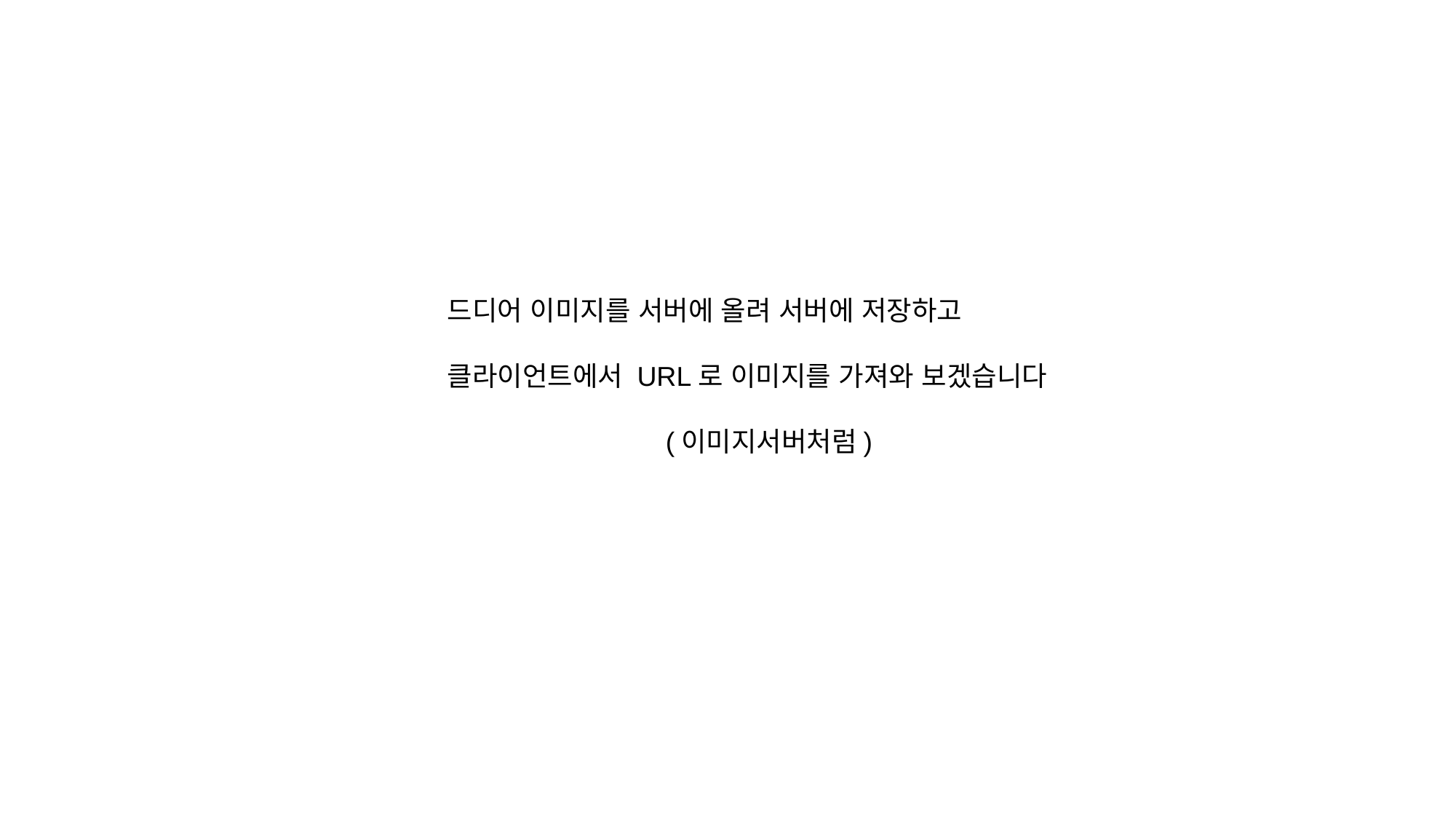

드디어 이미지를 서버에 올려 서버에 저장하고

클라이언트에서 URL로 이미지를 가져와 보겠습니다

		(이미지서버처럼)